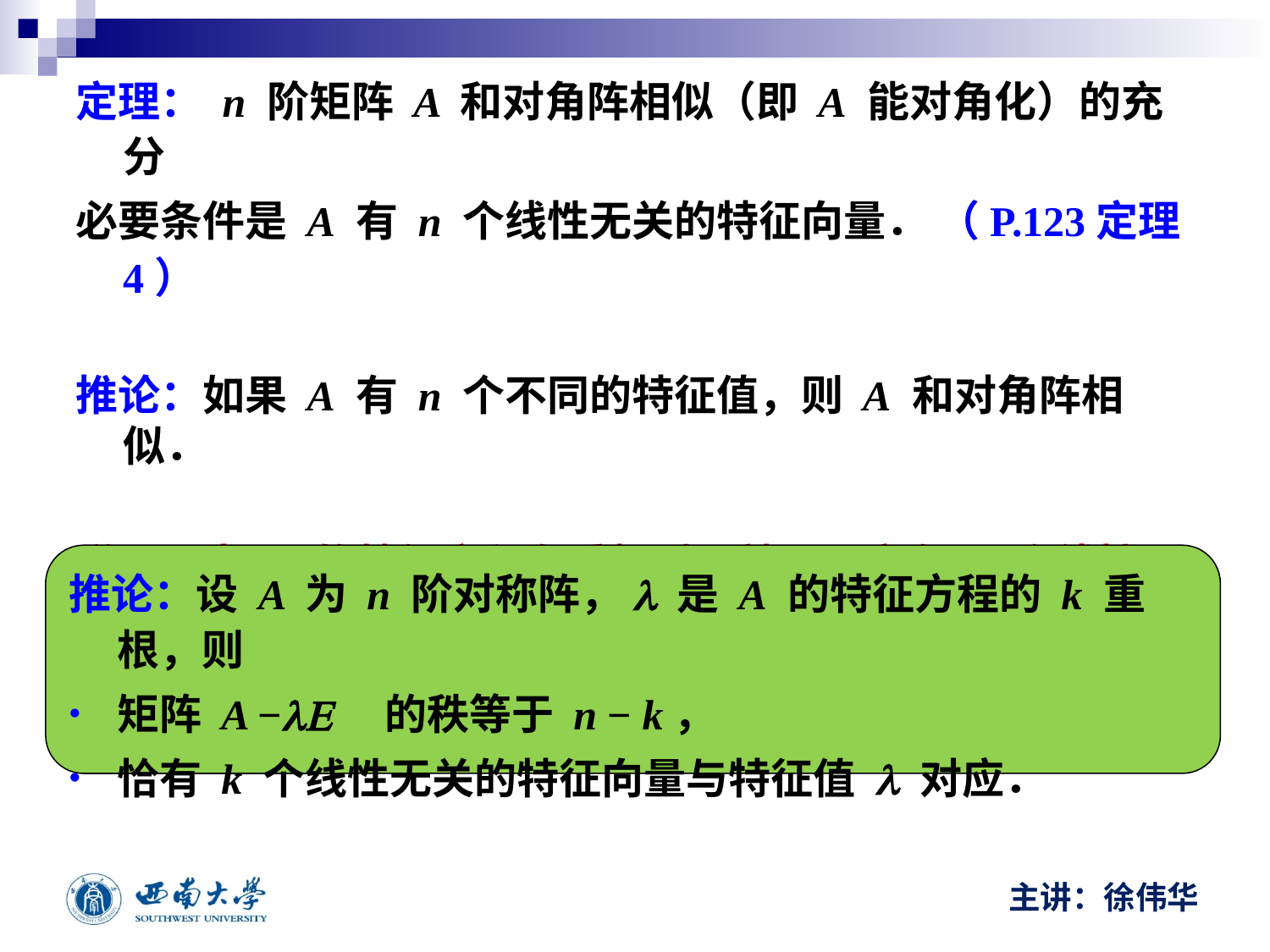

定理： n 阶矩阵 A 和对角阵相似（即 A 能对角化）的充分
必要条件是 A 有 n 个线性无关的特征向量． （P.123定理4）

推论：如果 A 有 n 个不同的特征值，则 A 和对角阵相似．

说明：当 A 的特征方程有重根时，就不一定有 n 个线性无关
的特征向量，从而不一定能对角化．
推论：设 A 为 n 阶对称阵，λ 是 A 的特征方程的 k 重根，则
矩阵 A −λΕ  的秩等于 n − k，
恰有 k 个线性无关的特征向量与特征值 λ 对应．